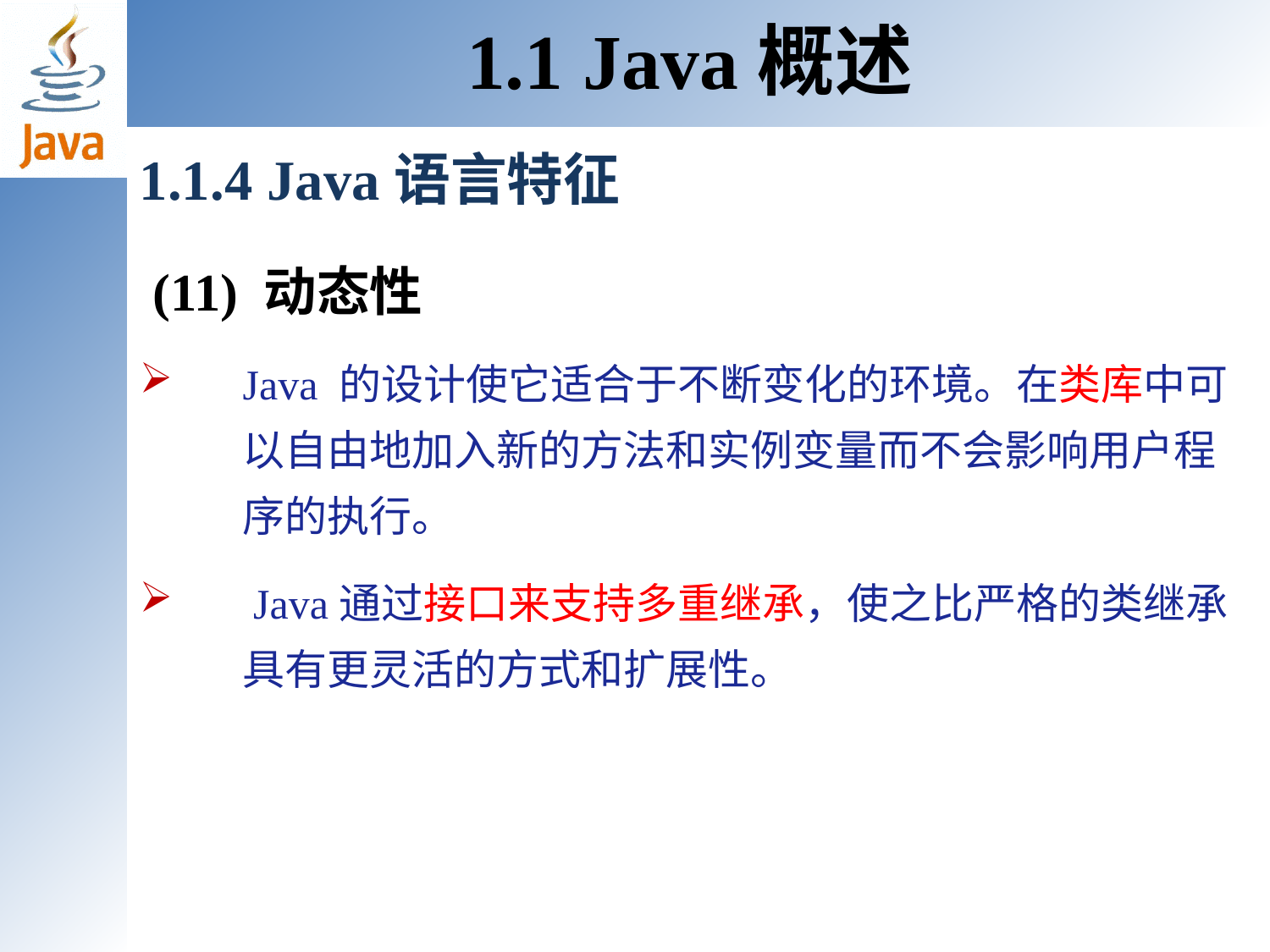

1.1 Java概述

1.1.4 Java语言特征
 (11) 动态性
Java 的设计使它适合于不断变化的环境。在类库中可以自由地加入新的方法和实例变量而不会影响用户程序的执行。
 Java通过接口来支持多重继承，使之比严格的类继承具有更灵活的方式和扩展性。

40